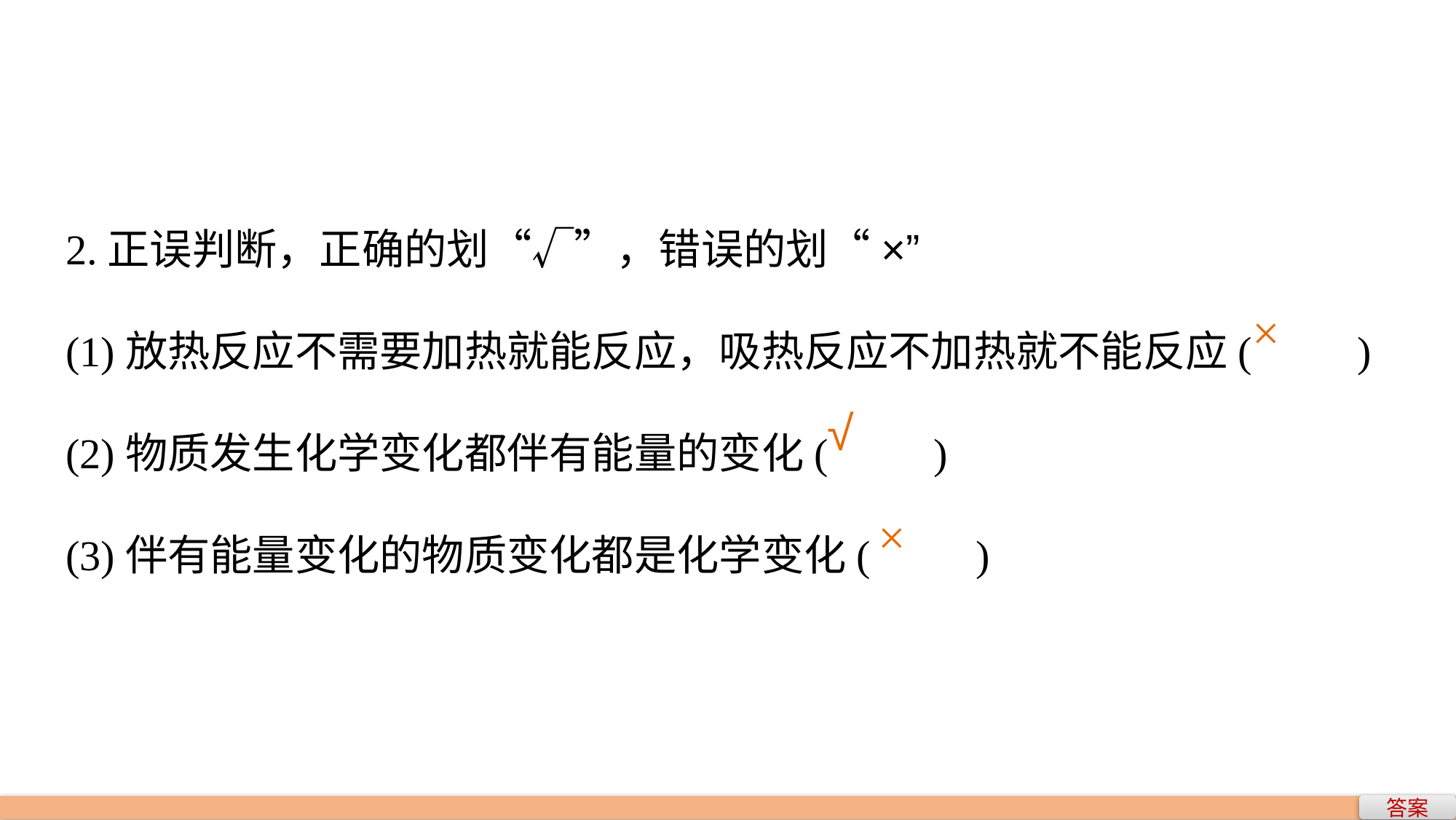

2.正误判断，正确的划“√”，错误的划“×”
(1)放热反应不需要加热就能反应，吸热反应不加热就不能反应(　　)
(2)物质发生化学变化都伴有能量的变化(　　)
(3)伴有能量变化的物质变化都是化学变化(　　)
×
√
×
答案